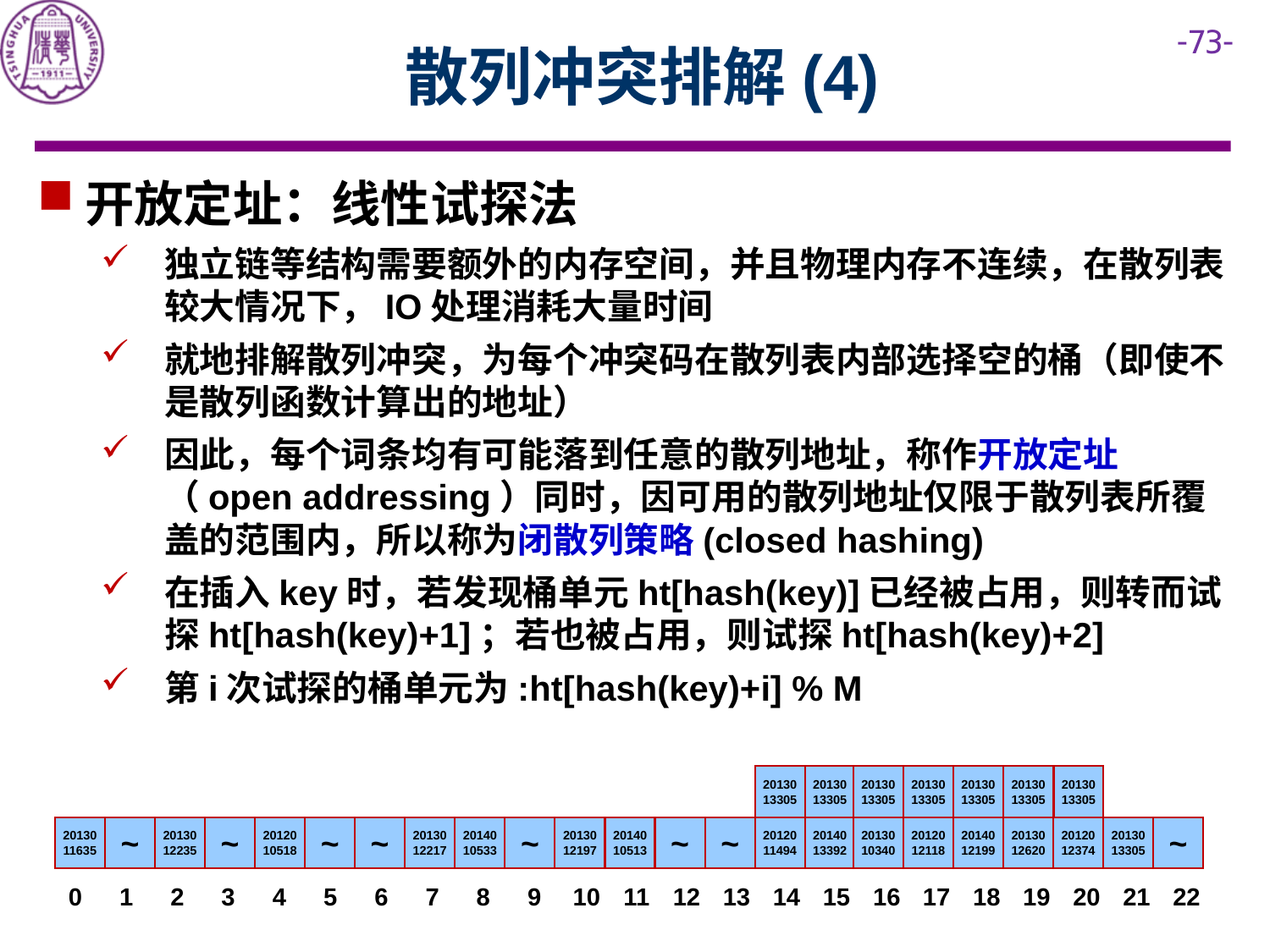

# 散列冲突排解(4)
开放定址：线性试探法
独立链等结构需要额外的内存空间，并且物理内存不连续，在散列表较大情况下，IO处理消耗大量时间
就地排解散列冲突，为每个冲突码在散列表内部选择空的桶（即使不是散列函数计算出的地址）
因此，每个词条均有可能落到任意的散列地址，称作开放定址（open addressing）同时，因可用的散列地址仅限于散列表所覆盖的范围内，所以称为闭散列策略(closed hashing)
在插入key时，若发现桶单元ht[hash(key)]已经被占用，则转而试探ht[hash(key)+1]；若也被占用，则试探ht[hash(key)+2]
第i次试探的桶单元为:ht[hash(key)+i] % M

2013013305
2013013305
2013013305
2013013305
2013013305
2013013305
2013013305
2013013305
2013011635
~
2013012235
~
2012010518
~
~
2013012217
2014010533
~
2013012197
2014010513
~
~
2012011494
2014013392
2013010340
2012012118
2014012199
2013012620
2012012374
~
~
0
1
2
3
4
5
6
7
8
9
10
11
12
13
14
15
16
17
18
19
20
21
22